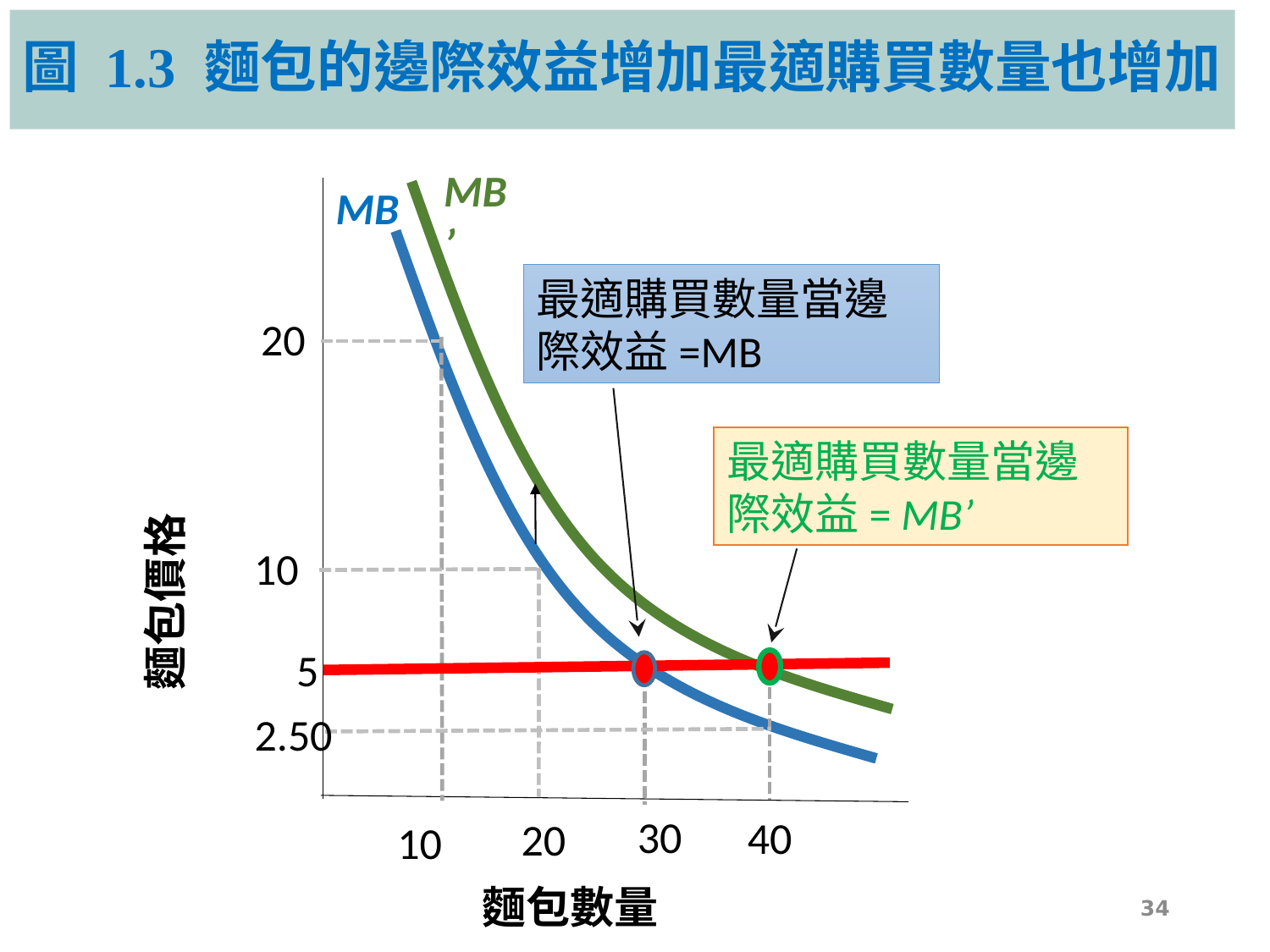

# 圖 1.3 麵包的邊際效益增加最適購買數量也增加

MB’
麵包價格
MB

最適購買數量當邊際效益=MB
20
最適購買數量當邊際效益= MB’
10
5

2.50
30
40
20
10
麵包數量
34